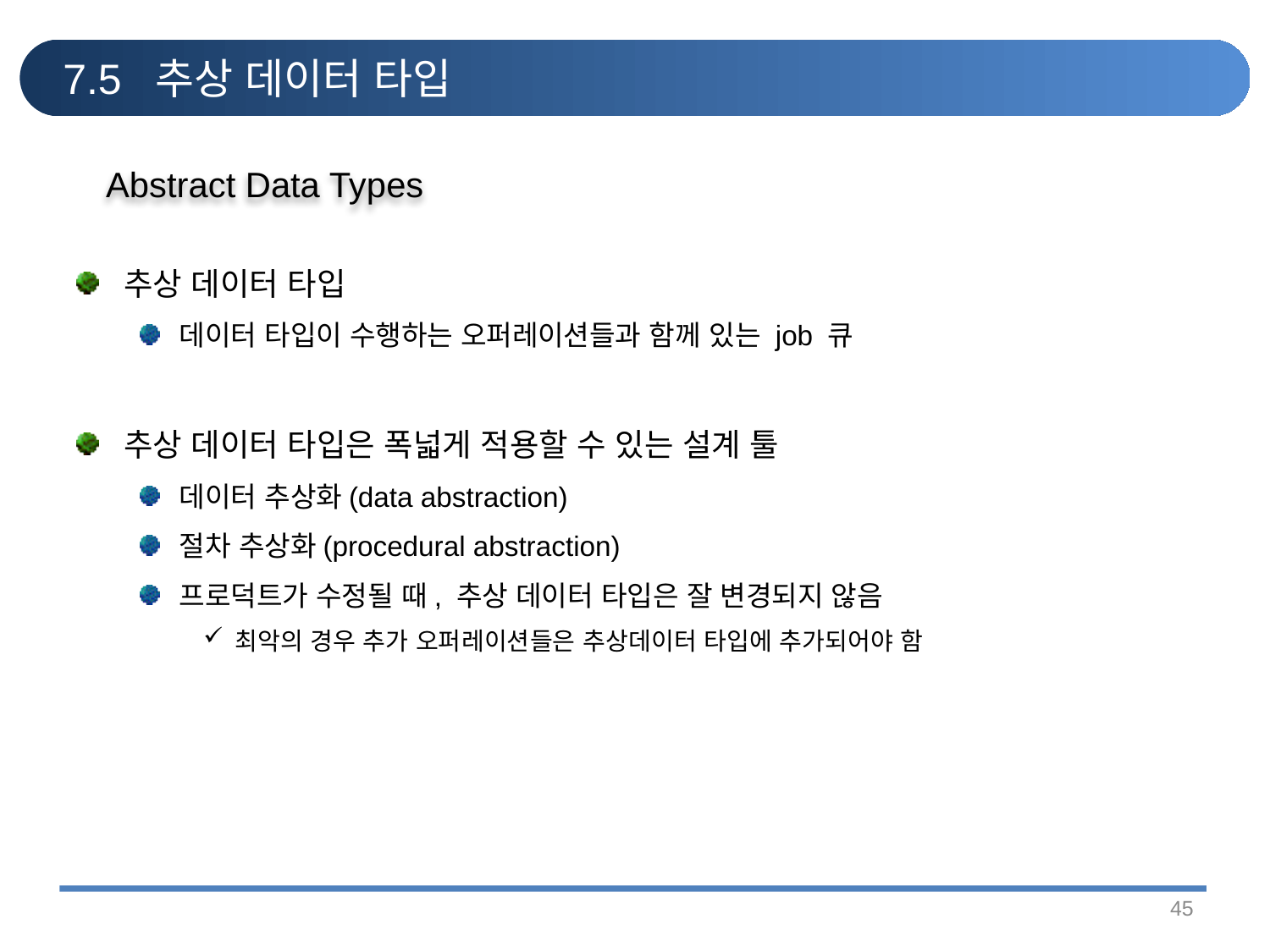

# 7.5  추상 데이터 타입
Abstract Data Types
추상 데이터 타입
데이터 타입이 수행하는 오퍼레이션들과 함께 있는 job 큐

추상 데이터 타입은 폭넓게 적용할 수 있는 설계 툴
데이터 추상화(data abstraction)
절차 추상화(procedural abstraction)
프로덕트가 수정될 때, 추상 데이터 타입은 잘 변경되지 않음
최악의 경우 추가 오퍼레이션들은 추상데이터 타입에 추가되어야 함

45